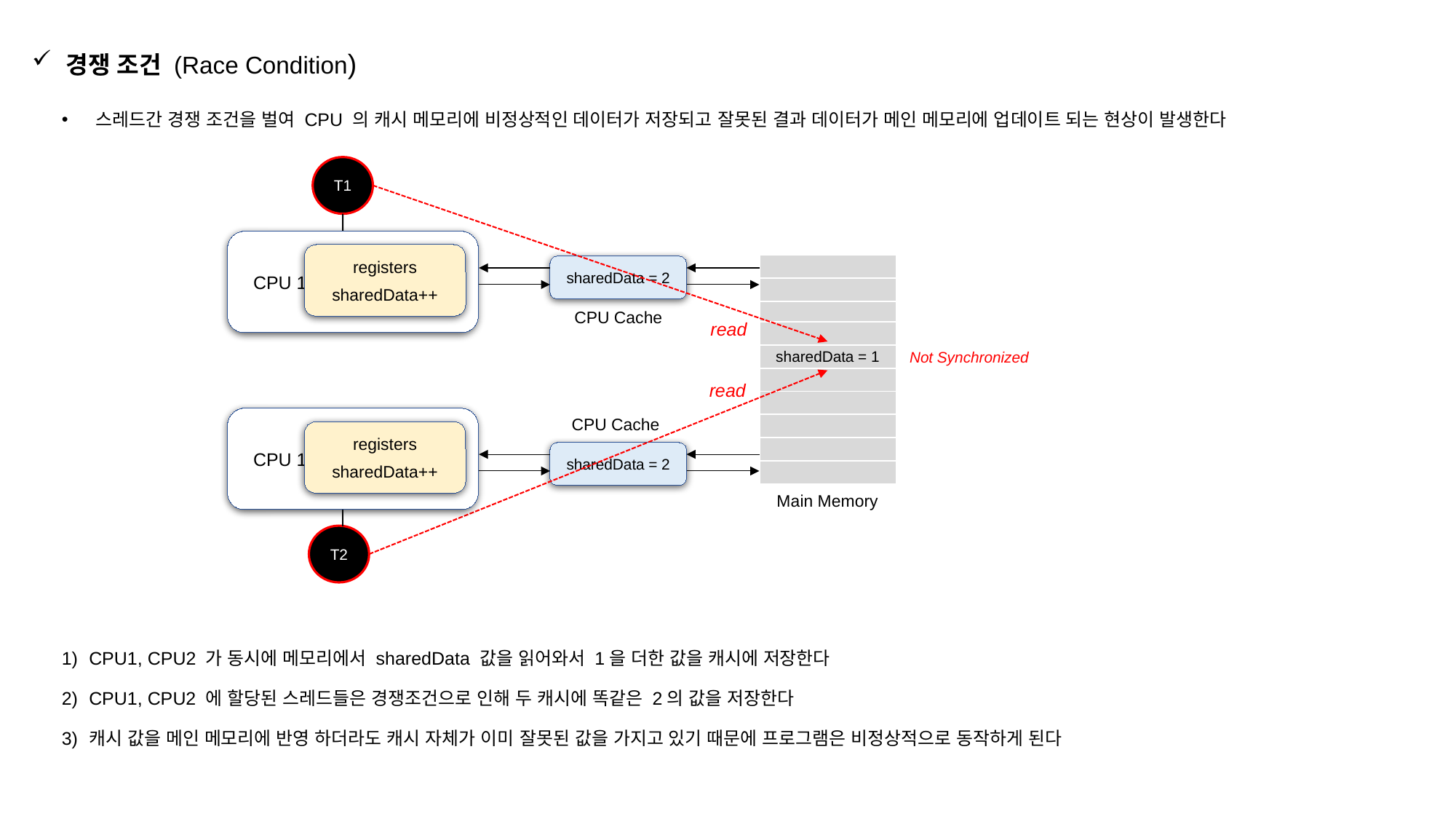

경쟁 조건 (Race Condition)
스레드간 경쟁 조건을 벌여 CPU 의 캐시 메모리에 비정상적인 데이터가 저장되고 잘못된 결과 데이터가 메인 메모리에 업데이트 되는 현상이 발생한다
T1
  CPU 1
registers
sharedData++
|  |
| --- |
|  |
|  |
|  |
|  |
|  |
|  |
|  |
|  |
|  |
sharedData = 2
CPU Cache
read
sharedData = 1
Not Synchronized
read
  CPU 1
CPU Cache
registers
sharedData++
sharedData = 2
Main Memory
T2
CPU1, CPU2 가 동시에 메모리에서 sharedData 값을 읽어와서 1을 더한 값을 캐시에 저장한다
CPU1, CPU2 에 할당된 스레드들은 경쟁조건으로 인해 두 캐시에 똑같은 2의 값을 저장한다
캐시 값을 메인 메모리에 반영 하더라도 캐시 자체가 이미 잘못된 값을 가지고 있기 때문에 프로그램은 비정상적으로 동작하게 된다